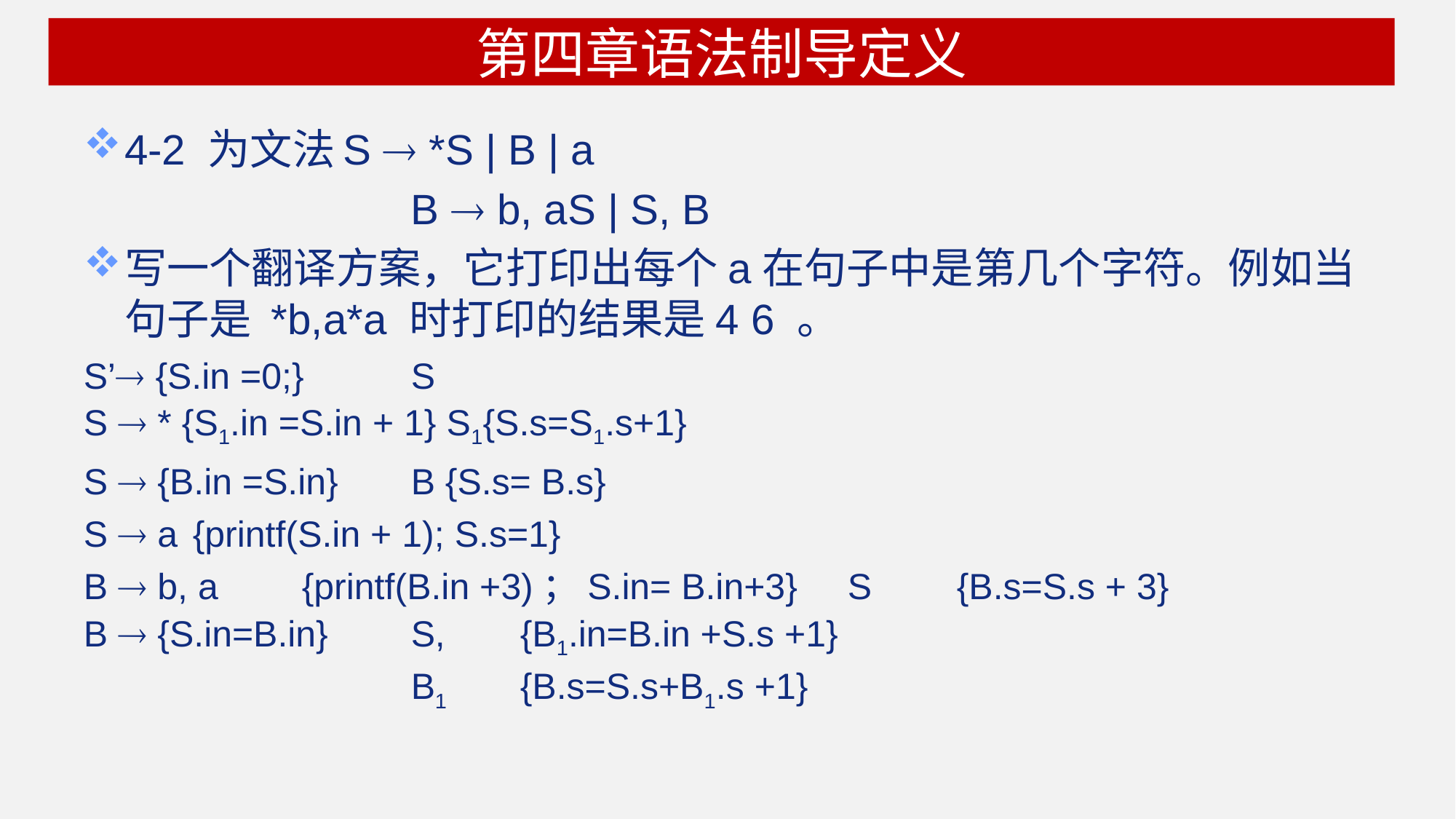

# 第四章语法制导定义
4-2 为文法	S → *S | B | a
			B → b, aS | S, B
写一个翻译方案，它打印出每个a在句子中是第几个字符。例如当句子是 *b,a*a 时打印的结果是4 6 。
S’→ {S.in =0;}	S
S → * {S1.in =S.in + 1} S1{S.s=S1.s+1}
S → {B.in =S.in}	B {S.s= B.s}
S → a	{printf(S.in + 1); S.s=1}
B → b, a	{printf(B.in +3)；S.in= B.in+3}	S 	{B.s=S.s + 3}
B → {S.in=B.in}	S,	{B1.in=B.in +S.s +1}
			B1	{B.s=S.s+B1.s +1}